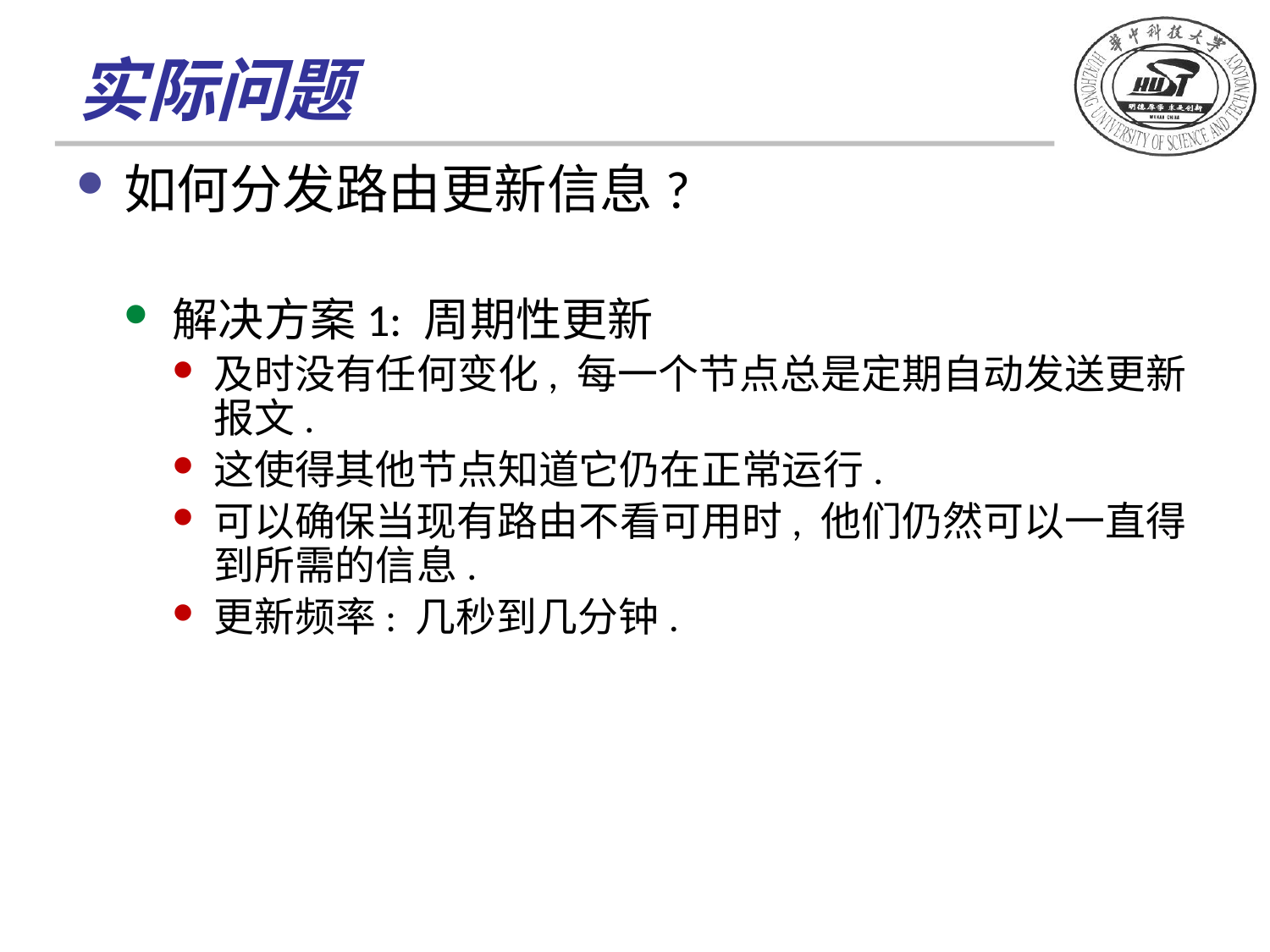

# 实际问题
如何分发路由更新信息?

解决方案1: 周期性更新
及时没有任何变化, 每一个节点总是定期自动发送更新报文.
这使得其他节点知道它仍在正常运行.
可以确保当现有路由不看可用时, 他们仍然可以一直得到所需的信息.
更新频率: 几秒到几分钟.